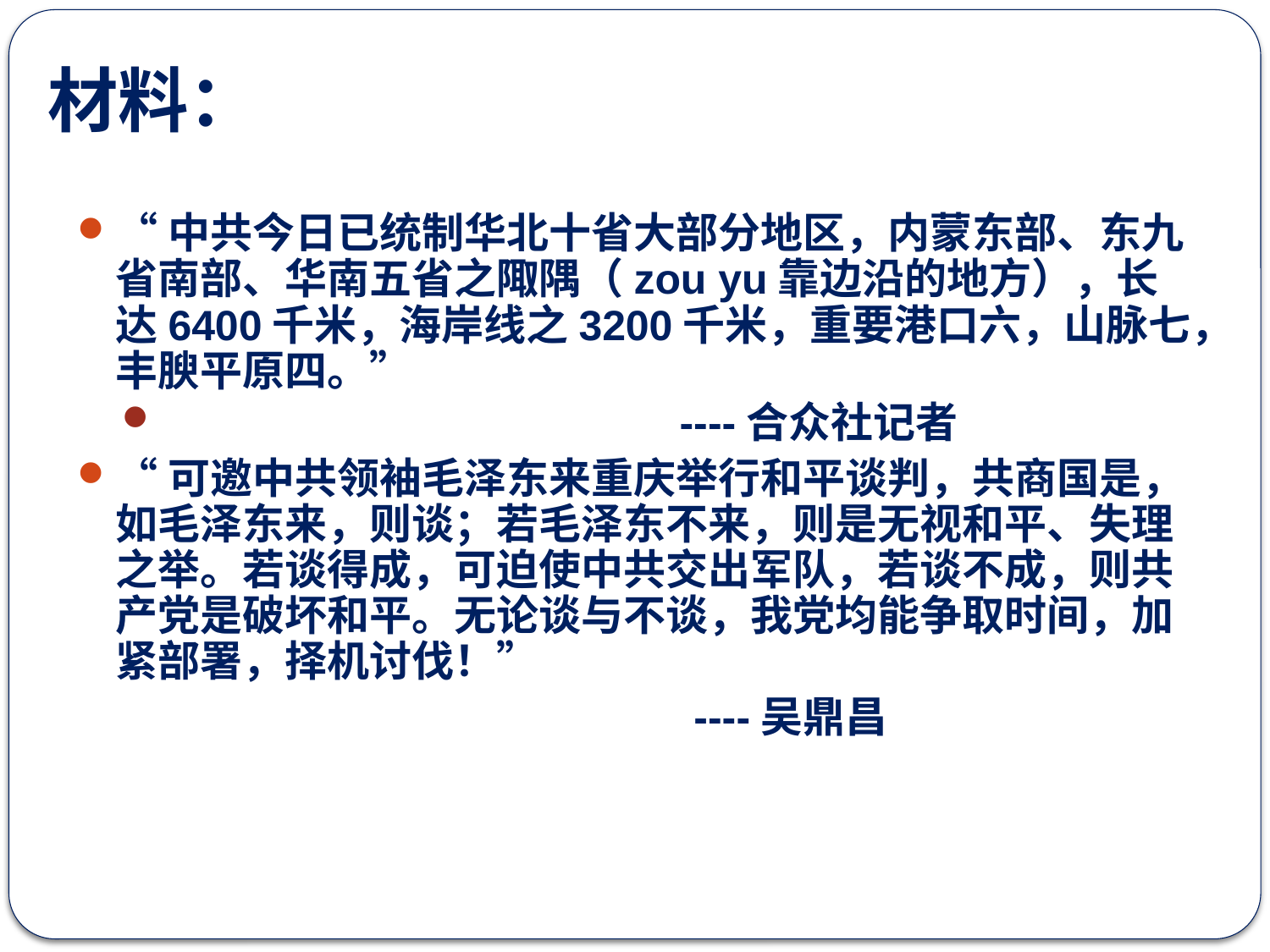

# 材料：
“中共今日已统制华北十省大部分地区，内蒙东部、东九省南部、华南五省之陬隅（zou yu靠边沿的地方），长达6400千米，海岸线之3200千米，重要港口六，山脉七，丰腴平原四。”
                                            ----合众社记者
“可邀中共领袖毛泽东来重庆举行和平谈判，共商国是，如毛泽东来，则谈；若毛泽东不来，则是无视和平、失理之举。若谈得成，可迫使中共交出军队，若谈不成，则共产党是破坏和平。无论谈与不谈，我党均能争取时间，加紧部署，择机讨伐！”
                                                    ----吴鼎昌